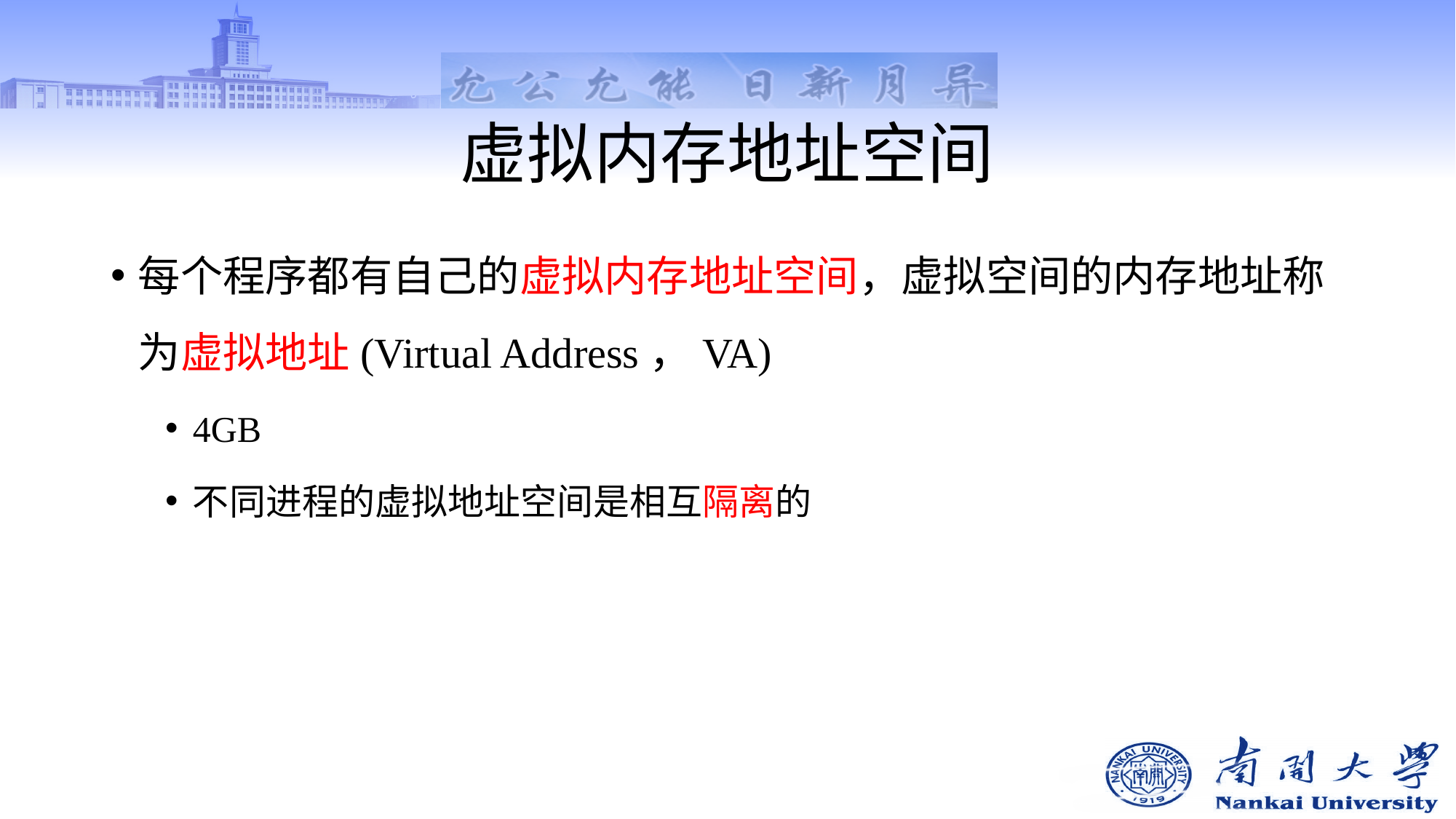

# 虚拟内存地址空间
每个程序都有自己的虚拟内存地址空间，虚拟空间的内存地址称为虚拟地址(Virtual Address，VA)
4GB
不同进程的虚拟地址空间是相互隔离的